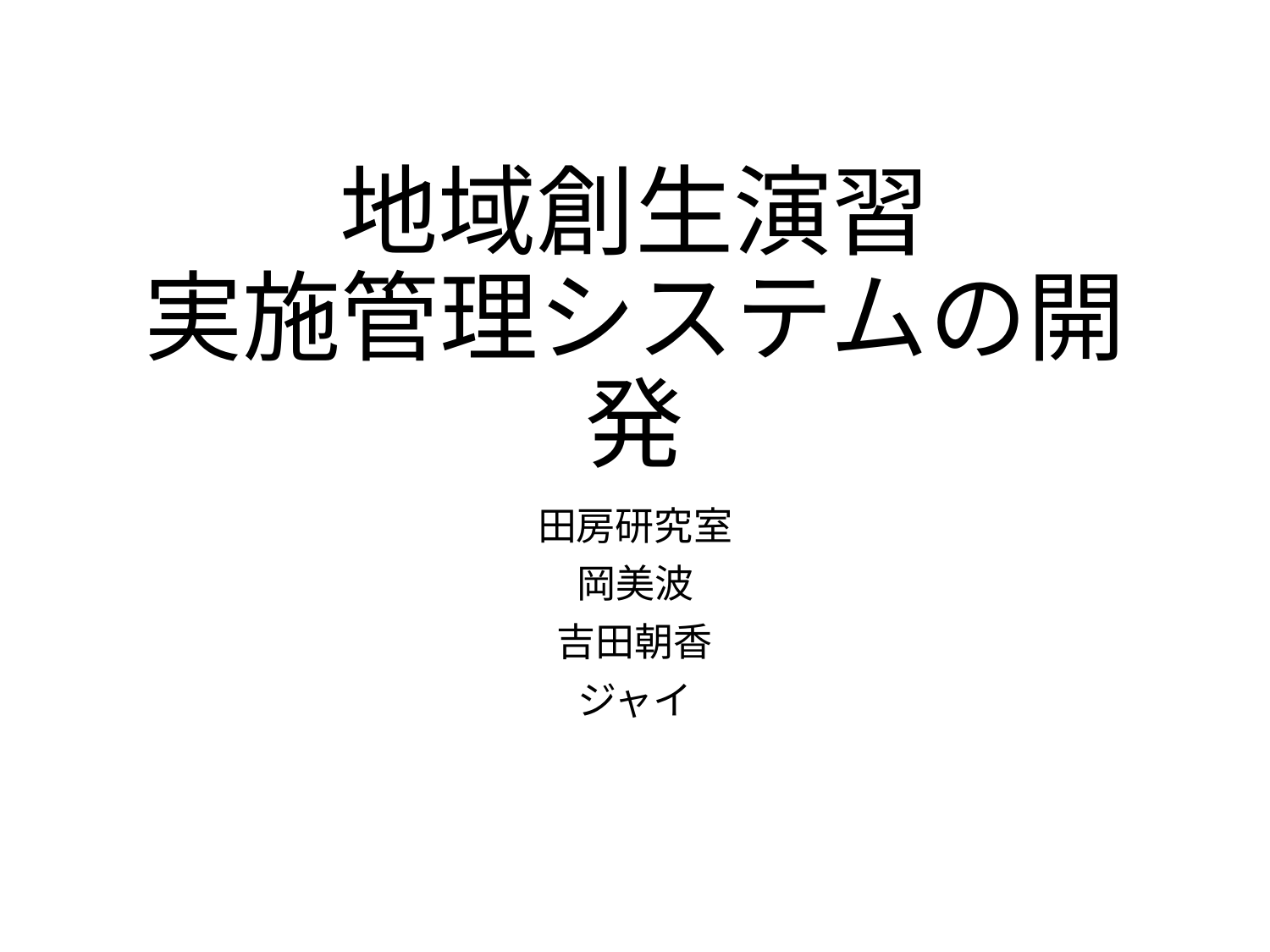

# 地域創生演習 実施管理システムの開発
田房研究室
岡美波
吉田朝香
ジャイ